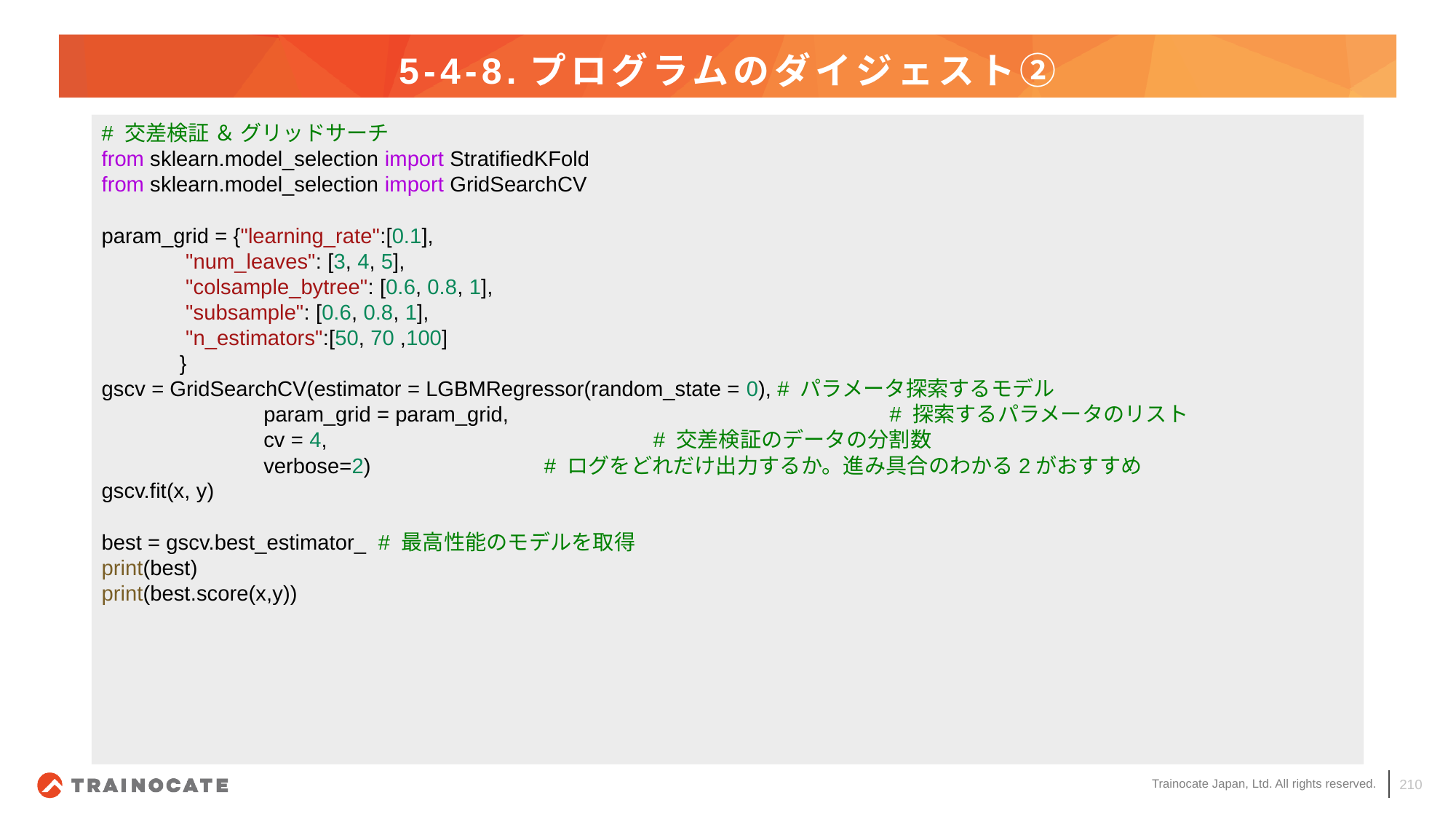

# 5-4-8.プログラムのダイジェスト②
# 交差検証 ＆ グリッドサーチ
from sklearn.model_selection import StratifiedKFold
from sklearn.model_selection import GridSearchCV
param_grid = {"learning_rate":[0.1],
              "num_leaves": [3, 4, 5],
              "colsample_bytree": [0.6, 0.8, 1],
              "subsample": [0.6, 0.8, 1],
              "n_estimators":[50, 70 ,100]
             }
gscv = GridSearchCV(estimator = LGBMRegressor(random_state = 0), # パラメータ探索するモデル
                           param_grid = param_grid,              			    # 探索するパラメータのリスト
                           cv = 4,			 # 交差検証のデータの分割数
                           verbose=2) 		 # ログをどれだけ出力するか。進み具合のわかる2がおすすめ
gscv.fit(x, y)

best = gscv.best_estimator_  # 最高性能のモデルを取得
print(best)
print(best.score(x,y))

210